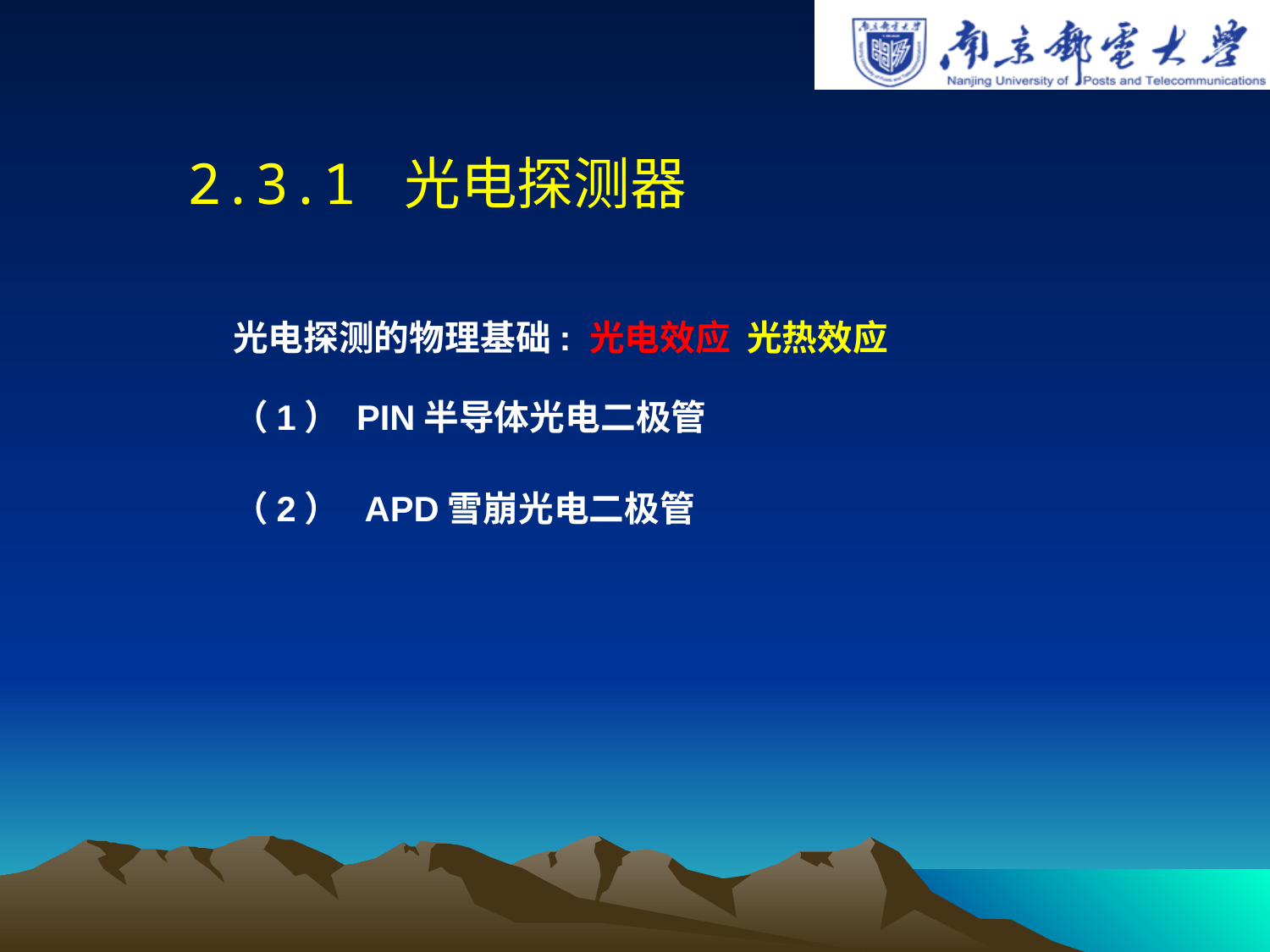

# 2.3.1 光电探测器
光电探测的物理基础: 光电效应  光热效应
（1） PIN半导体光电二极管
（2）  APD雪崩光电二极管

4